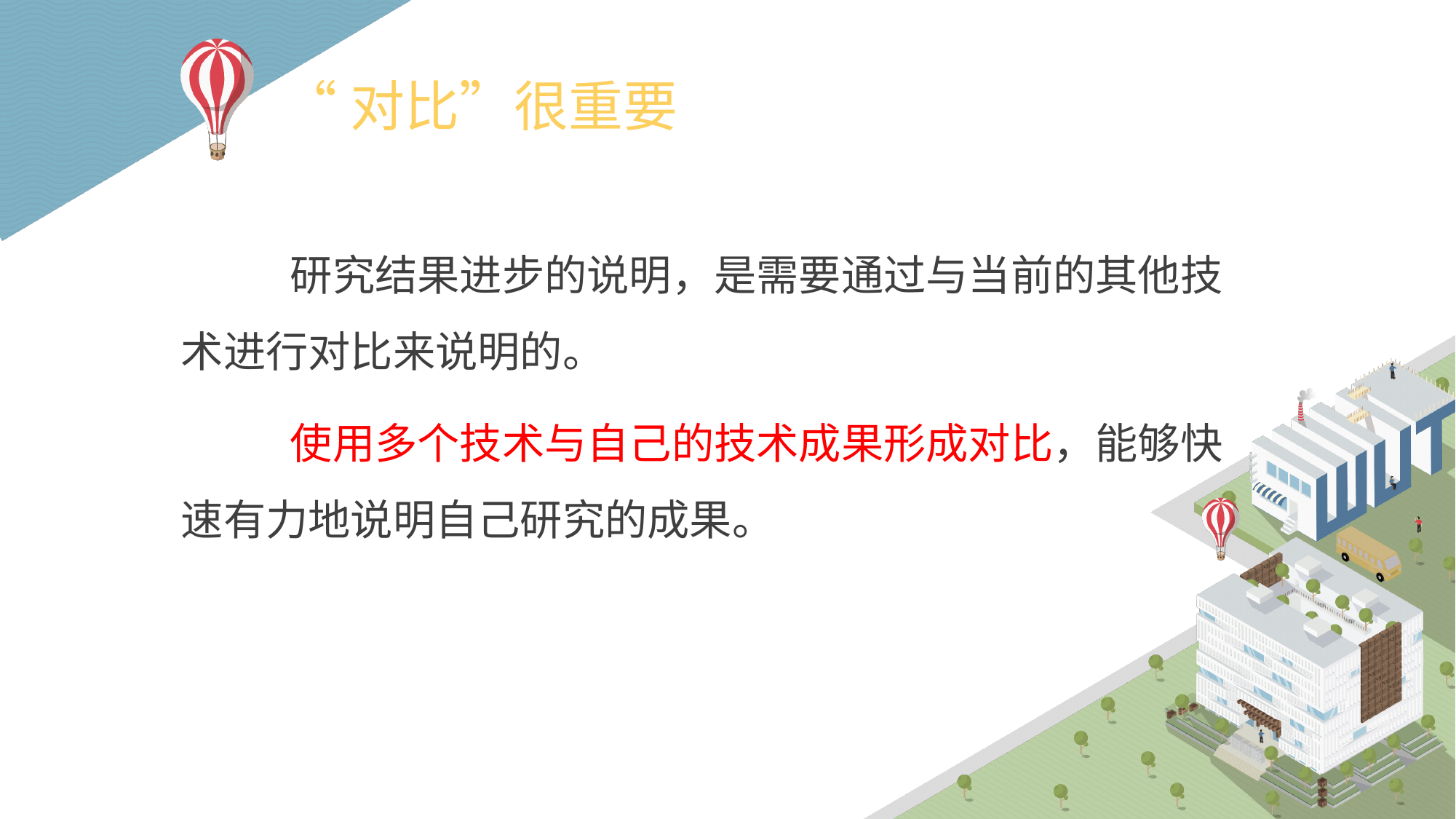

# “对比”很重要
	研究结果进步的说明，是需要通过与当前的其他技术进行对比来说明的。
	使用多个技术与自己的技术成果形成对比，能够快速有力地说明自己研究的成果。